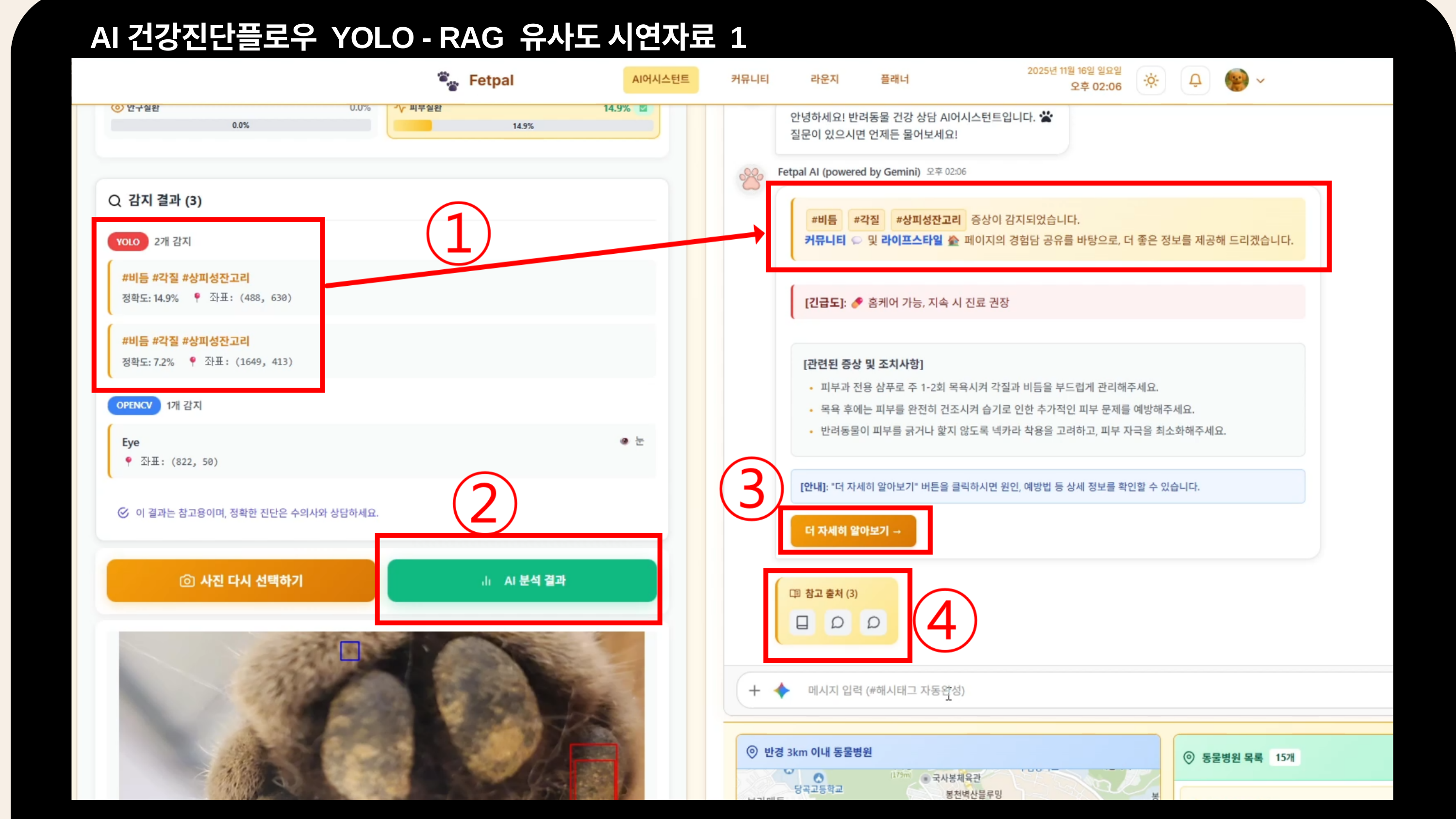

AI건강진단플로우 YOLO - RAG 유사도 시연자료 1